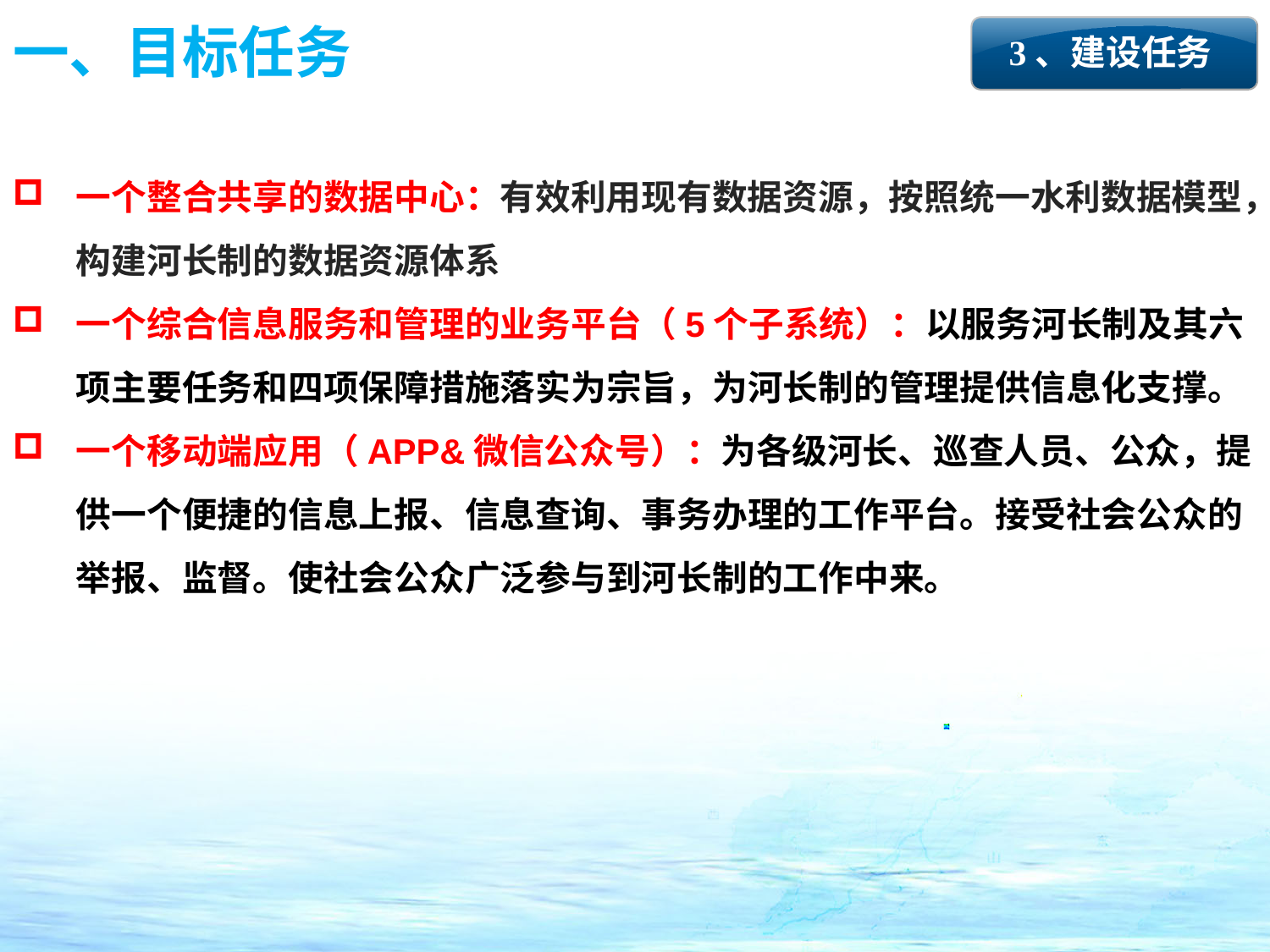

一、目标任务

3、建设任务
一个整合共享的数据中心：有效利用现有数据资源，按照统一水利数据模型，构建河长制的数据资源体系
一个综合信息服务和管理的业务平台（5个子系统）：以服务河长制及其六项主要任务和四项保障措施落实为宗旨，为河长制的管理提供信息化支撑。
一个移动端应用（APP&微信公众号）：为各级河长、巡查人员、公众，提供一个便捷的信息上报、信息查询、事务办理的工作平台。接受社会公众的举报、监督。使社会公众广泛参与到河长制的工作中来。